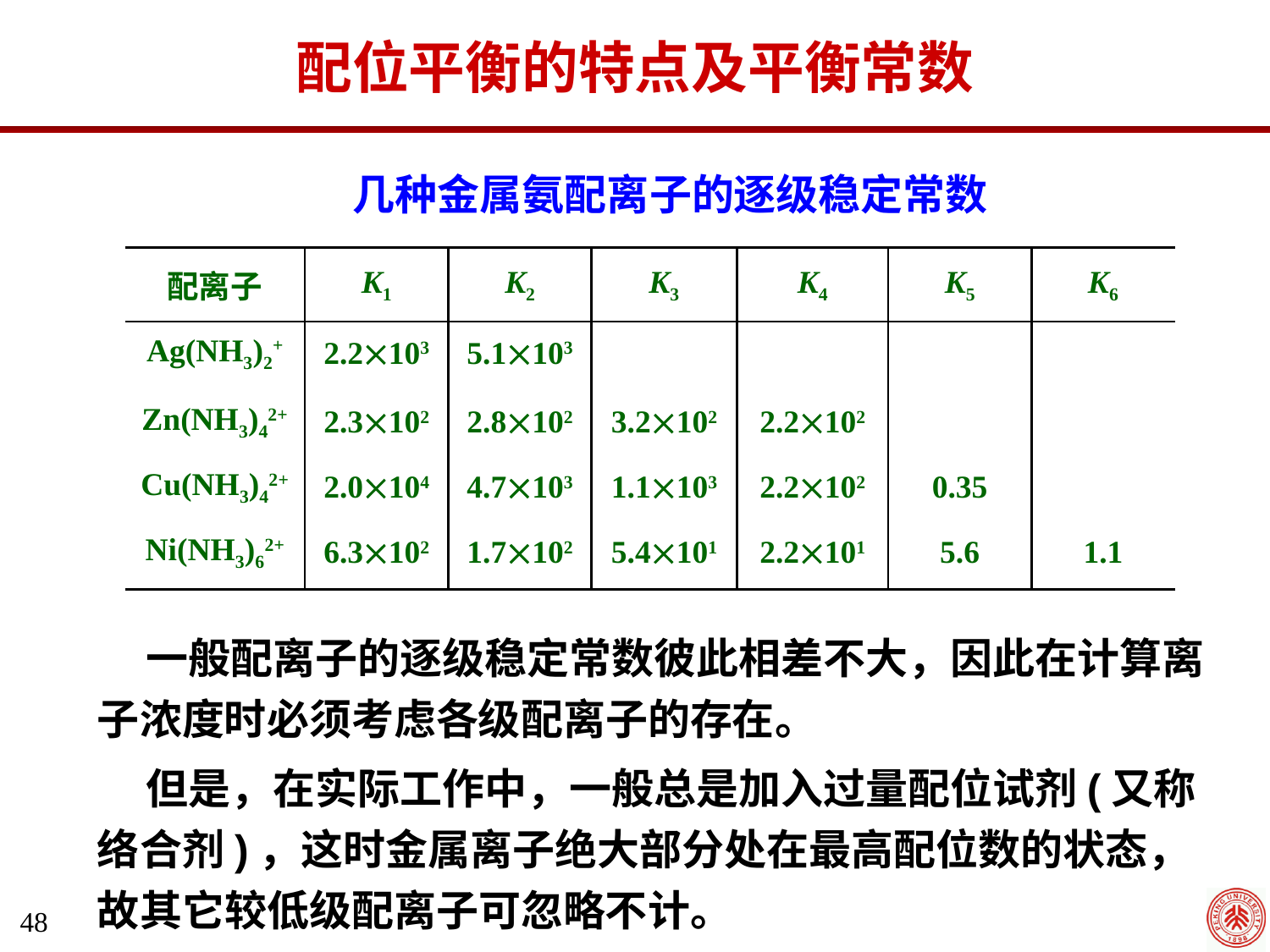

配位平衡的特点及平衡常数

几种金属氨配离子的逐级稳定常数
| 配离子 | K1 | K2 | K3 | K4 | K5 | K6 |
| --- | --- | --- | --- | --- | --- | --- |
| Ag(NH3)2+ | 2.2×103 | 5.1×103 |  |  |  |  |
| Zn(NH3)42+ | 2.3×102 | 2.8×102 | 3.2×102 | 2.2×102 |  |  |
| Cu(NH3)42+ | 2.0×104 | 4.7×103 | 1.1×103 | 2.2×102 | 0.35 |  |
| Ni(NH3)62+ | 6.3×102 | 1.7×102 | 5.4×101 | 2.2×101 | 5.6 | 1.1 |
    一般配离子的逐级稳定常数彼此相差不大，因此在计算离子浓度时必须考虑各级配离子的存在。
    但是，在实际工作中，一般总是加入过量配位试剂(又称络合剂)，这时金属离子绝大部分处在最高配位数的状态，故其它较低级配离子可忽略不计。